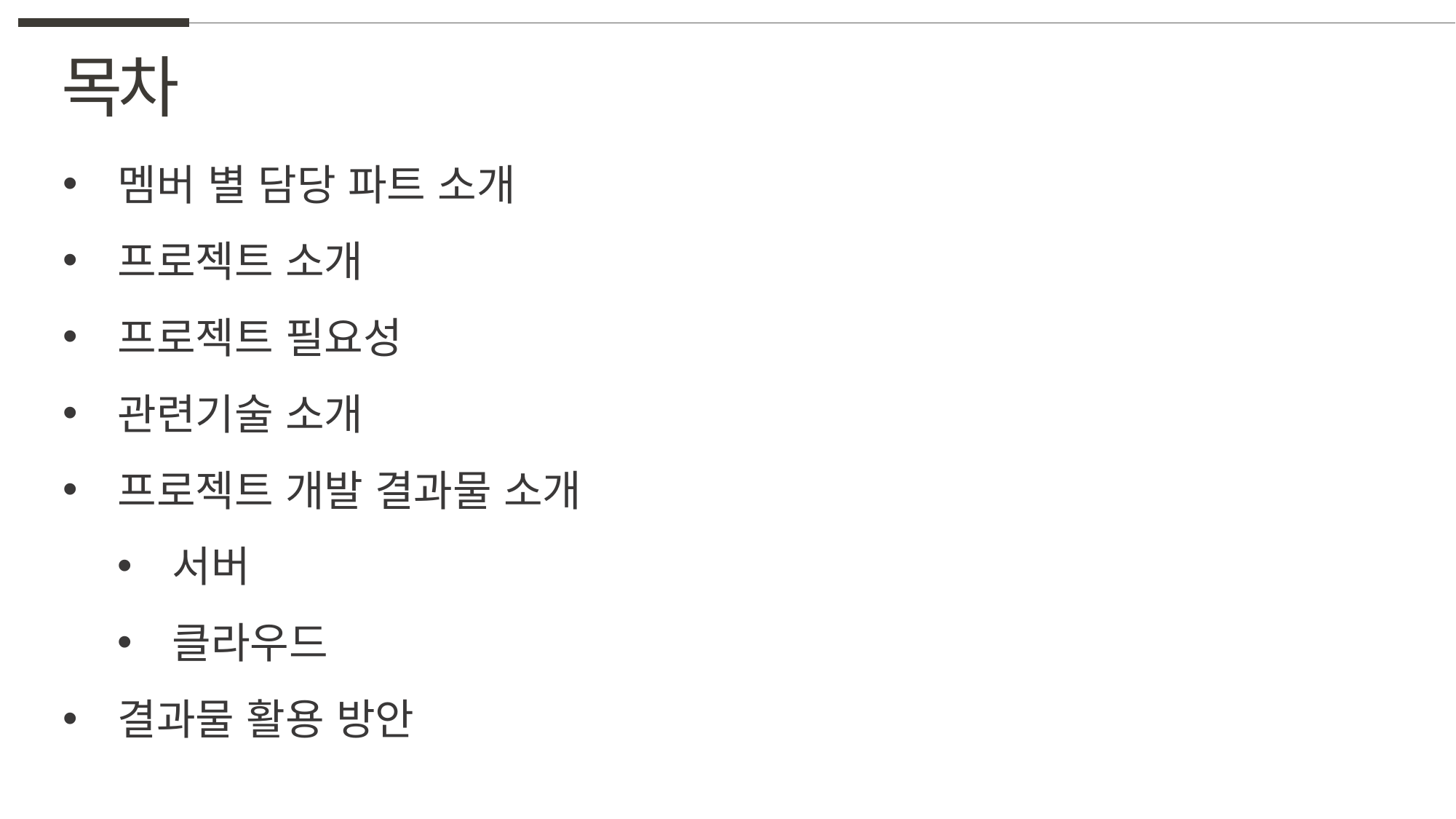

목차
멤버 별 담당 파트 소개
프로젝트 소개
프로젝트 필요성
관련기술 소개
프로젝트 개발 결과물 소개
서버
클라우드
결과물 활용 방안